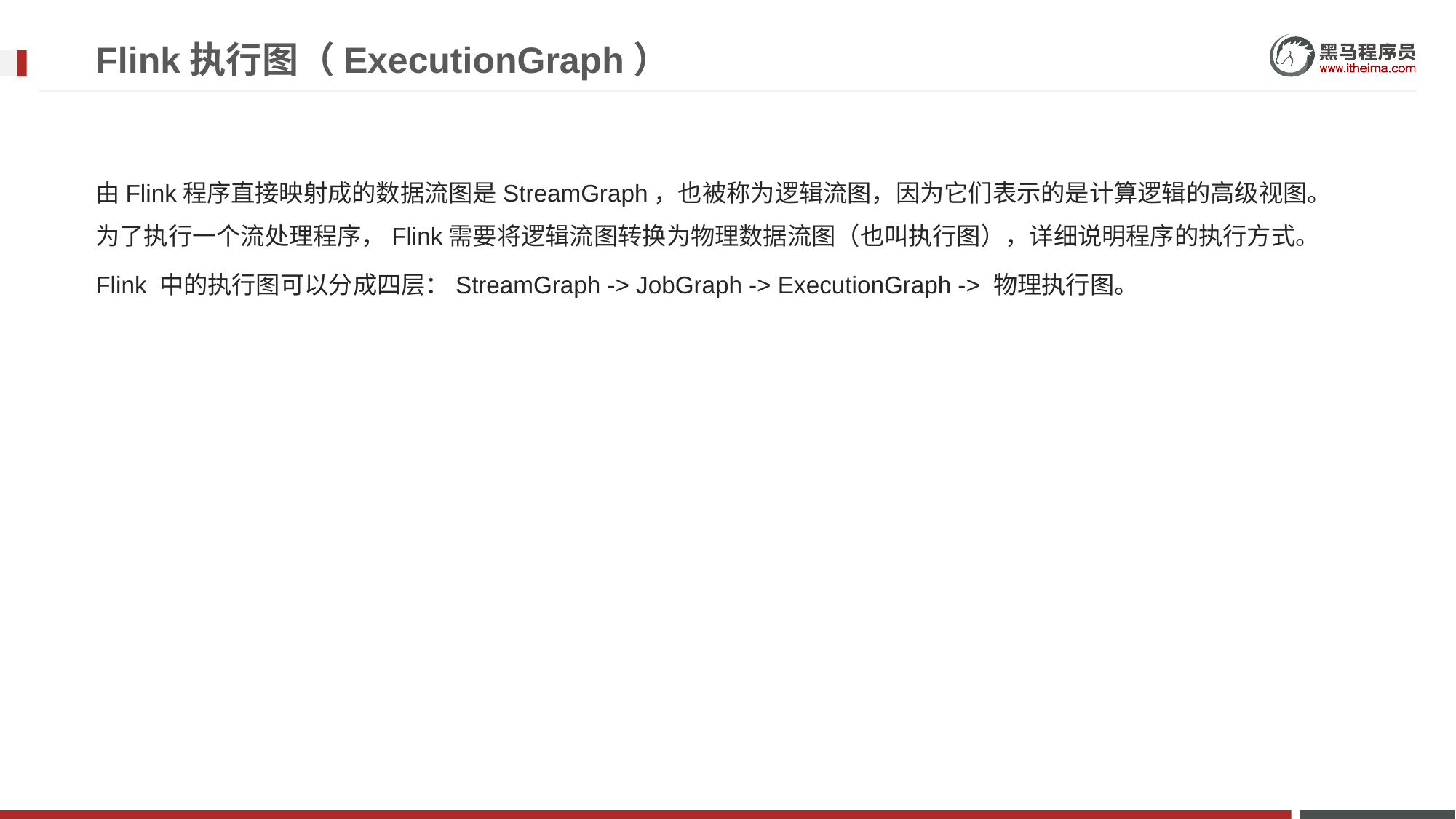

# Flink执行图（ExecutionGraph）
由Flink程序直接映射成的数据流图是StreamGraph，也被称为逻辑流图，因为它们表示的是计算逻辑的高级视图。为了执行一个流处理程序，Flink需要将逻辑流图转换为物理数据流图（也叫执行图），详细说明程序的执行方式。
Flink 中的执行图可以分成四层：StreamGraph -> JobGraph -> ExecutionGraph -> 物理执行图。